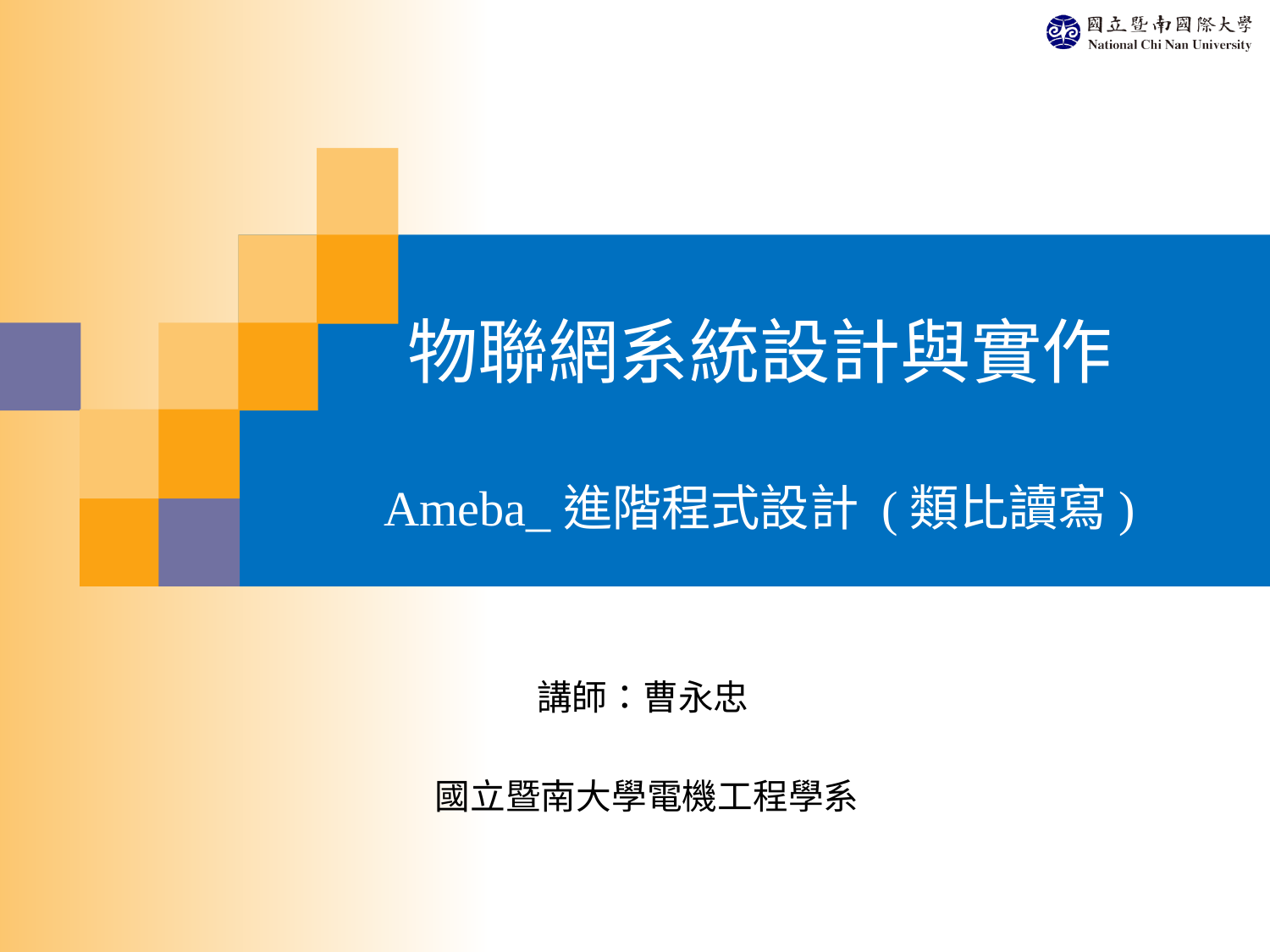

# 物聯網系統設計與實作 Ameba_進階程式設計 (類比讀寫)

講師：曹永忠

國立暨南大學電機工程學系